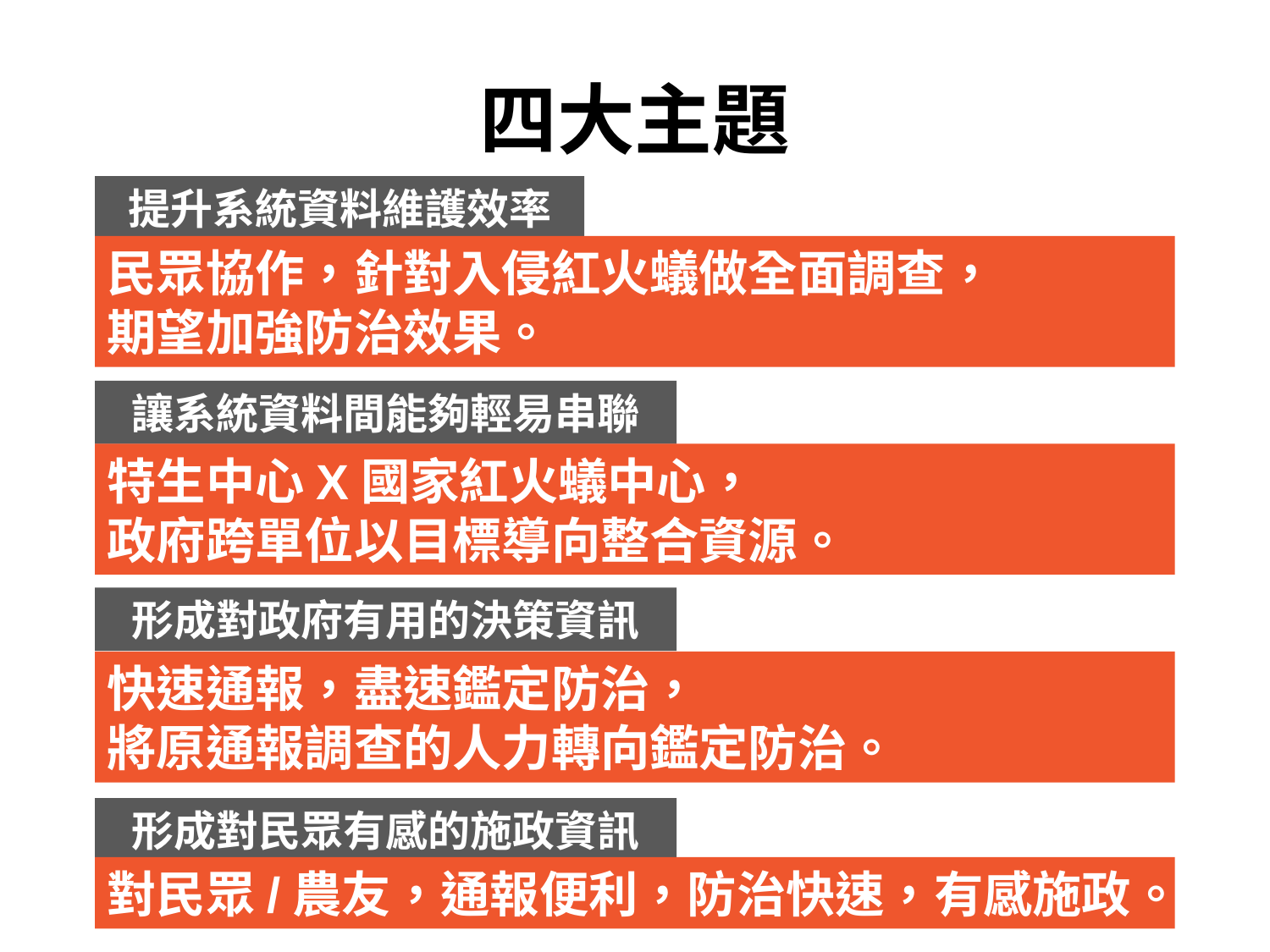

# 四大主題
提升系統資料維護效率
民眾協作，針對入侵紅火蟻做全面調查，
期望加強防治效果。
讓系統資料間能夠輕易串聯
特生中心X國家紅火蟻中心，
政府跨單位以目標導向整合資源。
形成對政府有用的決策資訊
快速通報，盡速鑑定防治，
將原通報調查的人力轉向鑑定防治。
形成對民眾有感的施政資訊
對民眾/農友，通報便利，防治快速，有感施政。